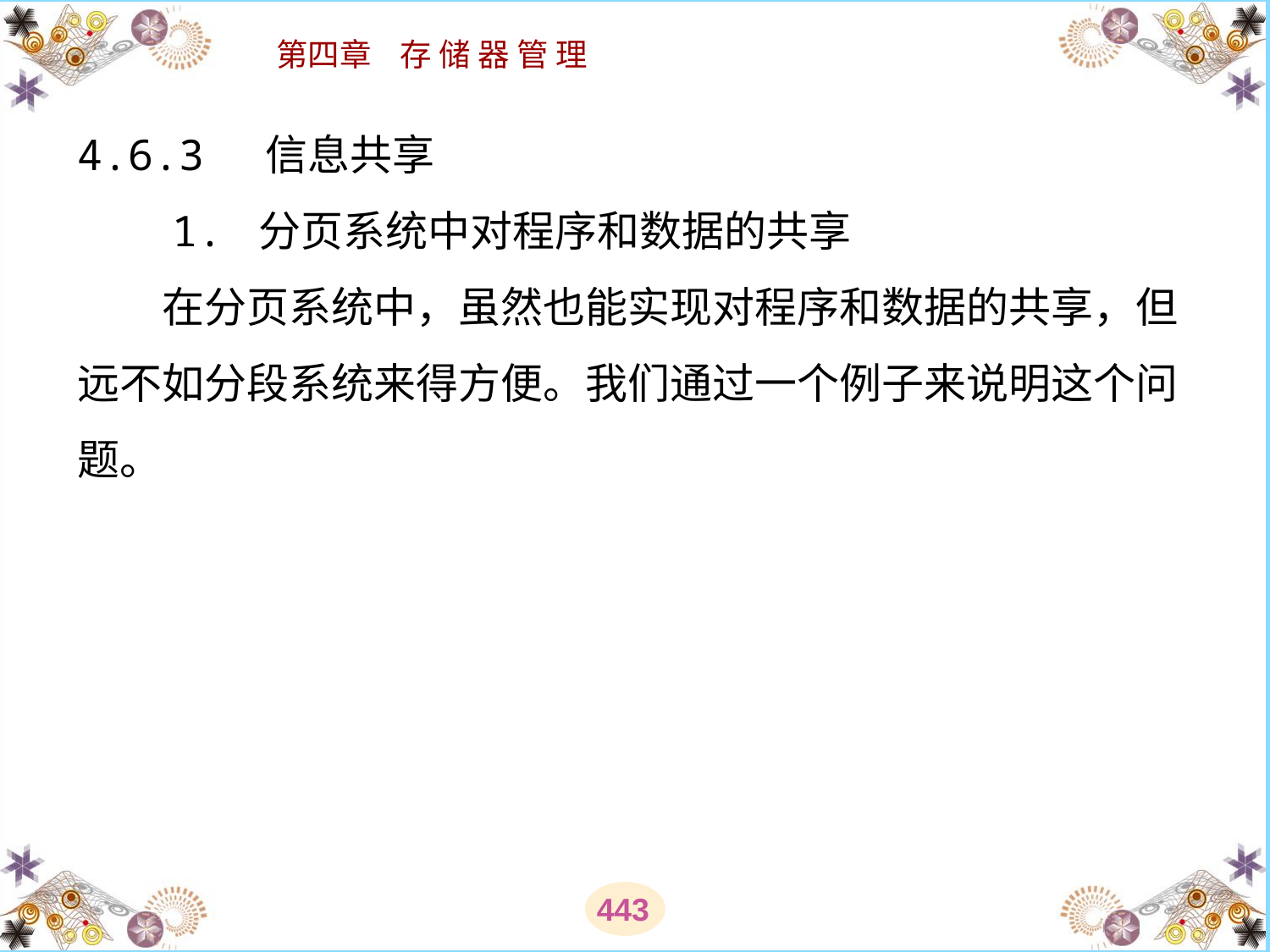

# 4.6.3  信息共享 　　1. 分页系统中对程序和数据的共享 　　在分页系统中，虽然也能实现对程序和数据的共享，但远不如分段系统来得方便。我们通过一个例子来说明这个问题。